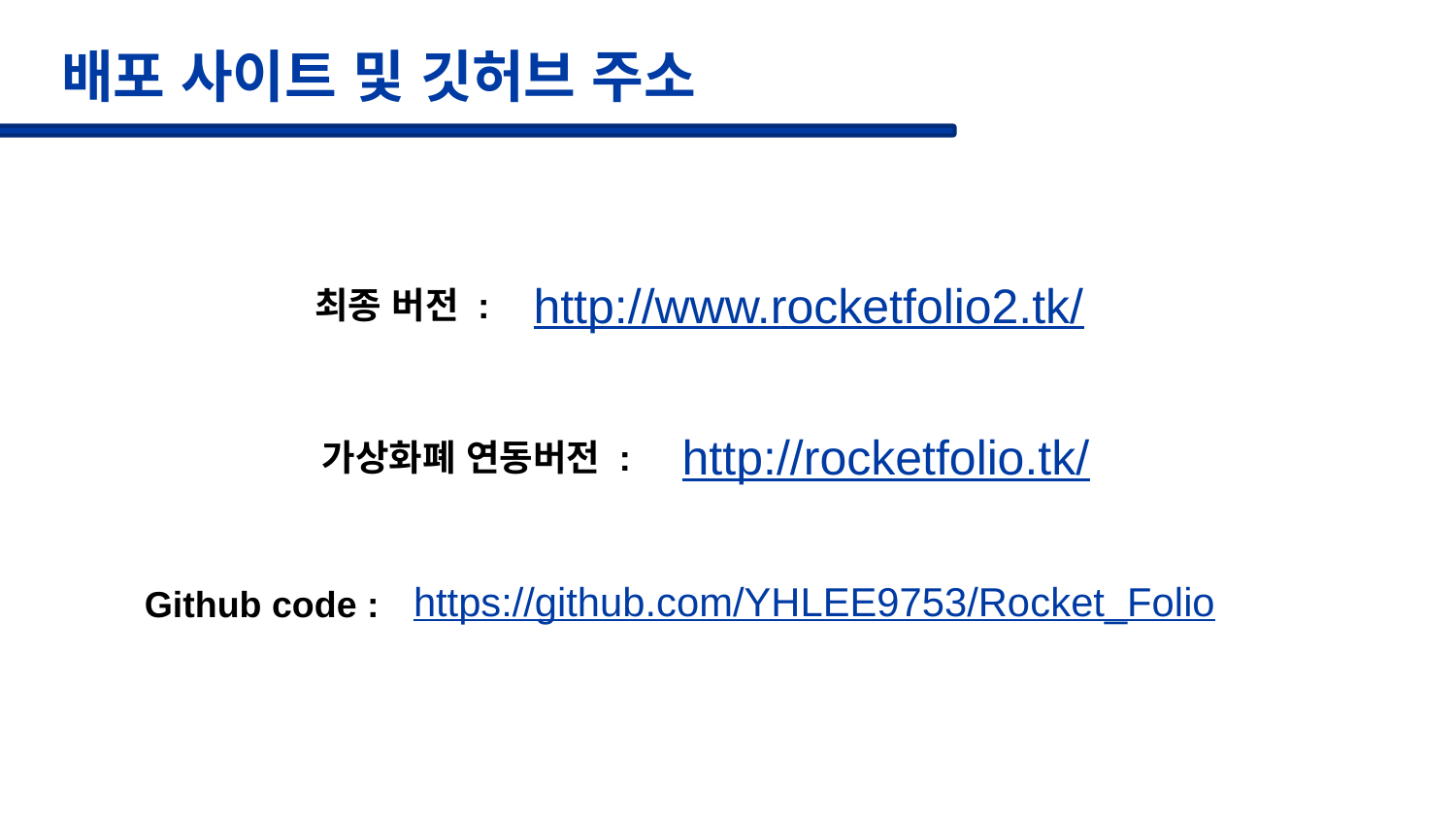

배포 사이트 및 깃허브 주소

http://www.rocketfolio2.tk/
최종 버전 :
http://rocketfolio.tk/

가상화폐 연동버전 :
https://github.com/YHLEE9753/Rocket_Folio

Github code :